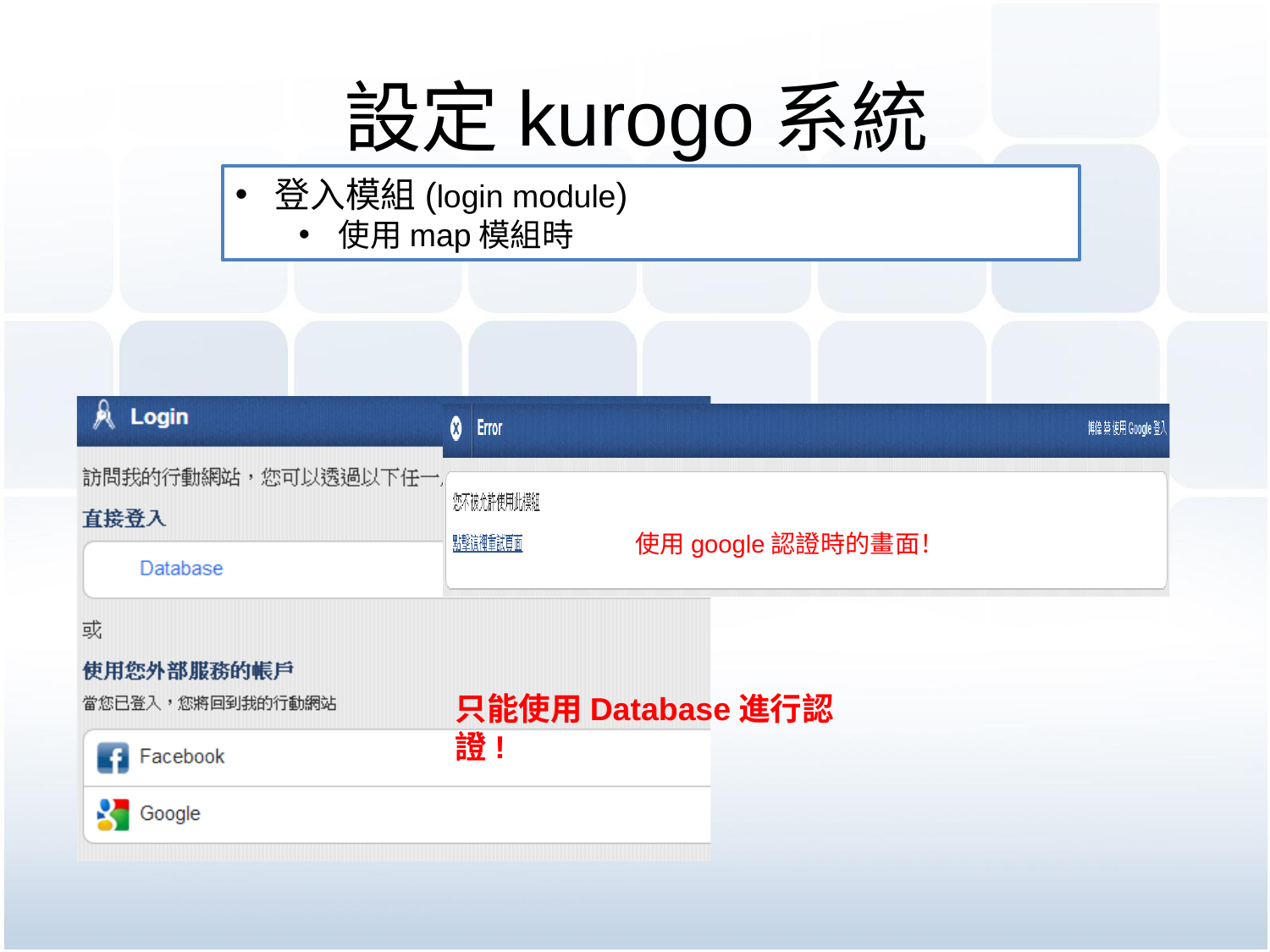

# 設定kurogo系統
登入模組(login module)
使用map模組時

使用google認證時的畫面！
只能使用Database進行認證!